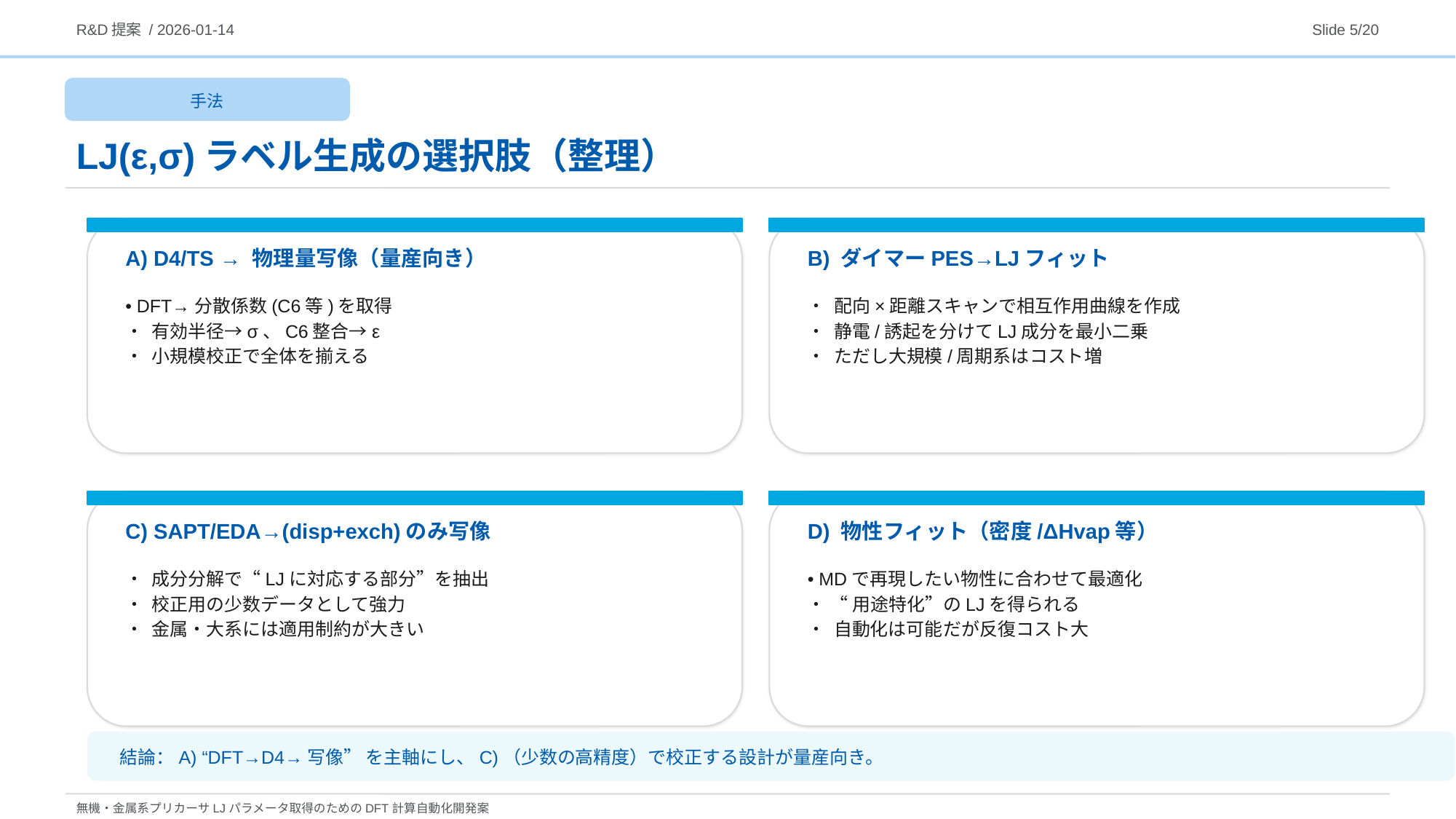

R&D提案 / 2026-01-14
Slide 5/20

手法
LJ(ε,σ)ラベル生成の選択肢（整理）

A) D4/TS → 物理量写像（量産向き）
B) ダイマーPES→LJフィット
• DFT→分散係数(C6等)を取得
• 有効半径→σ、C6整合→ε
• 小規模校正で全体を揃える
• 配向×距離スキャンで相互作用曲線を作成
• 静電/誘起を分けてLJ成分を最小二乗
• ただし大規模/周期系はコスト増

C) SAPT/EDA→(disp+exch)のみ写像
D) 物性フィット（密度/ΔHvap等）
• 成分分解で“LJに対応する部分”を抽出
• 校正用の少数データとして強力
• 金属・大系には適用制約が大きい
• MDで再現したい物性に合わせて最適化
• “用途特化”のLJを得られる
• 自動化は可能だが反復コスト大

結論：A) “DFT→D4→写像” を主軸にし、C)（少数の高精度）で校正する設計が量産向き。

無機・金属系プリカーサLJパラメータ取得のためのDFT計算自動化開発案